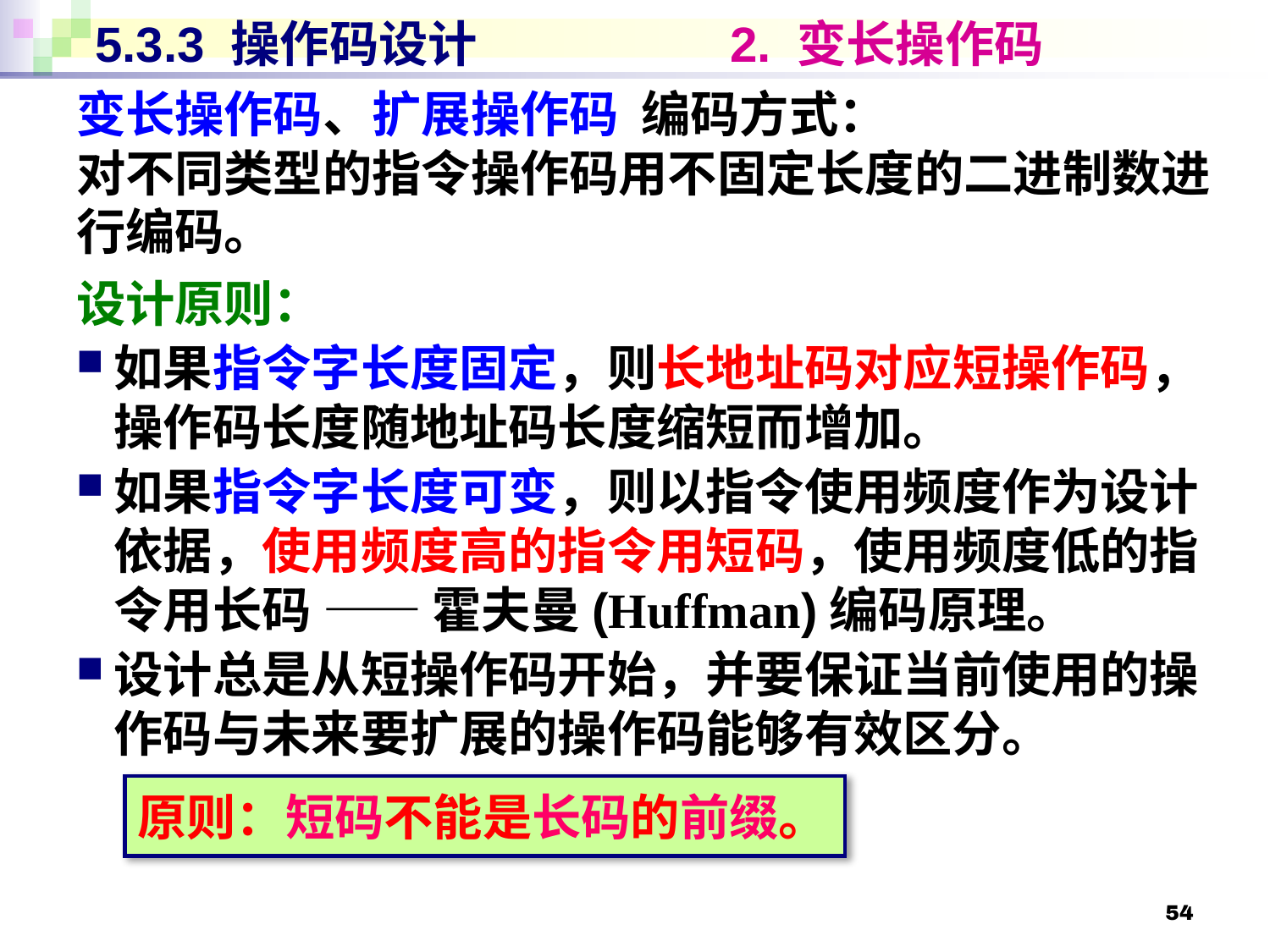

# 5.3.3 操作码设计		2. 变长操作码
变长操作码、扩展操作码  编码方式：
对不同类型的指令操作码用不固定长度的二进制数进行编码。
设计原则：
如果指令字长度固定，则长地址码对应短操作码，操作码长度随地址码长度缩短而增加。
如果指令字长度可变，则以指令使用频度作为设计依据，使用频度高的指令用短码，使用频度低的指令用长码 —— 霍夫曼(Huffman)编码原理。
设计总是从短操作码开始，并要保证当前使用的操作码与未来要扩展的操作码能够有效区分。
原则：短码不能是长码的前缀。
54